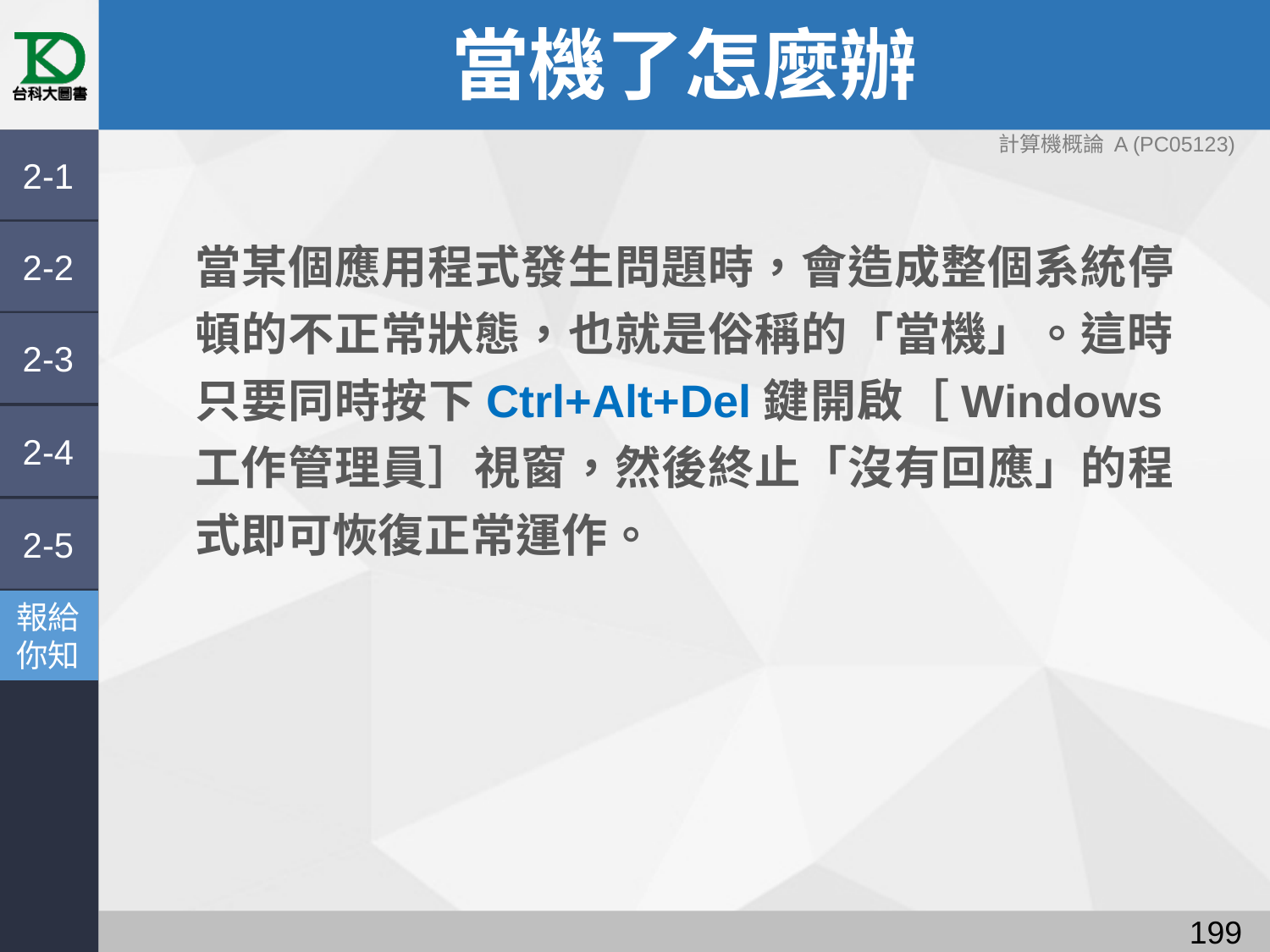

# 當機了怎麼辦
計算機概論 A (PC05123)
2-1
當某個應用程式發生問題時，會造成整個系統停頓的不正常狀態，也就是俗稱的「當機」。這時只要同時按下Ctrl+Alt+Del鍵開啟［Windows工作管理員］視窗，然後終止「沒有回應」的程式即可恢復正常運作。
2-2
2-3
2-4
2-5
報給
你知
199